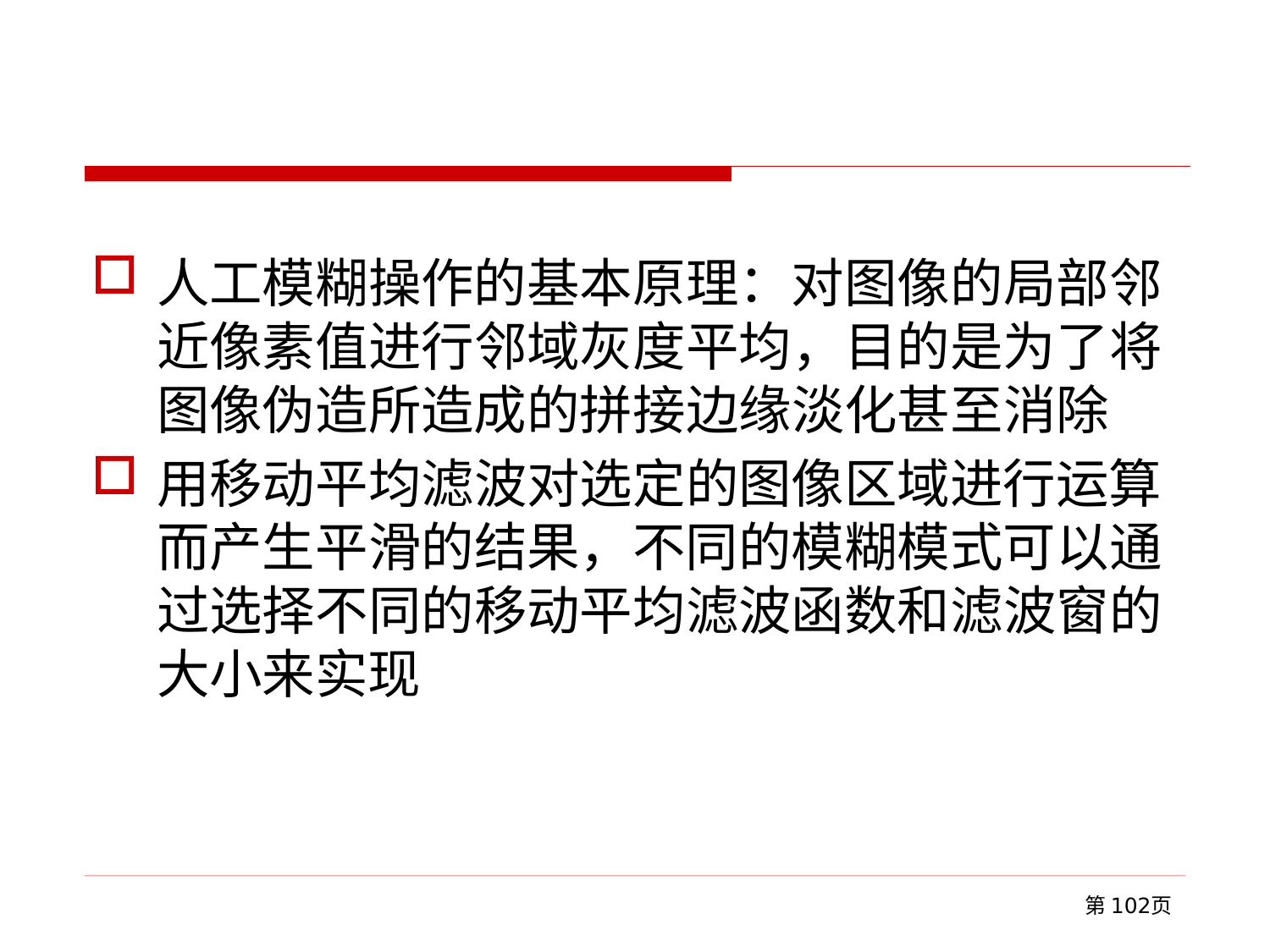

#
人工模糊操作的基本原理：对图像的局部邻近像素值进行邻域灰度平均，目的是为了将图像伪造所造成的拼接边缘淡化甚至消除
用移动平均滤波对选定的图像区域进行运算而产生平滑的结果，不同的模糊模式可以通过选择不同的移动平均滤波函数和滤波窗的大小来实现
102